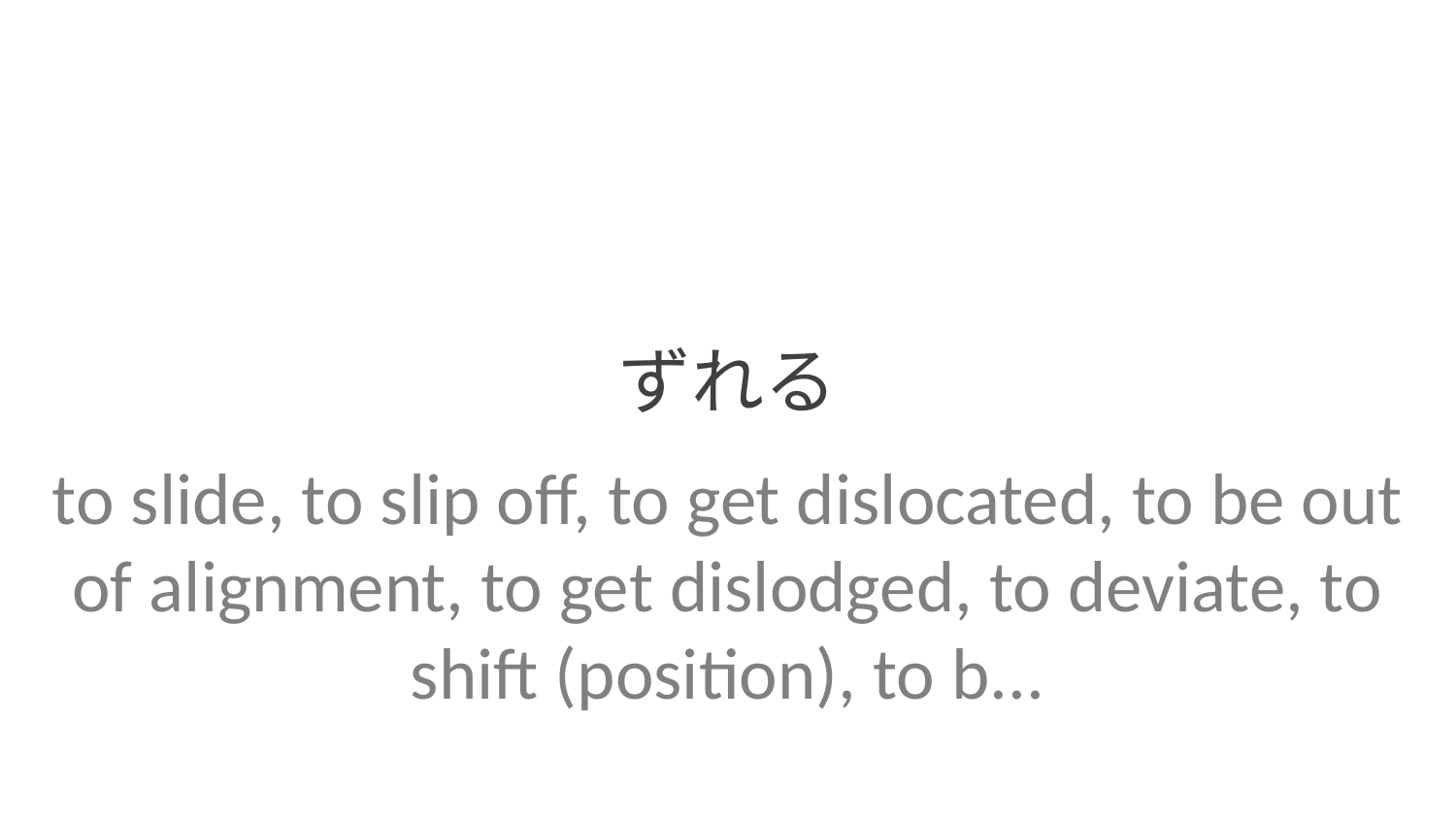

ずれる
to slide, to slip off, to get dislocated, to be out of alignment, to get dislodged, to deviate, to shift (position), to b...